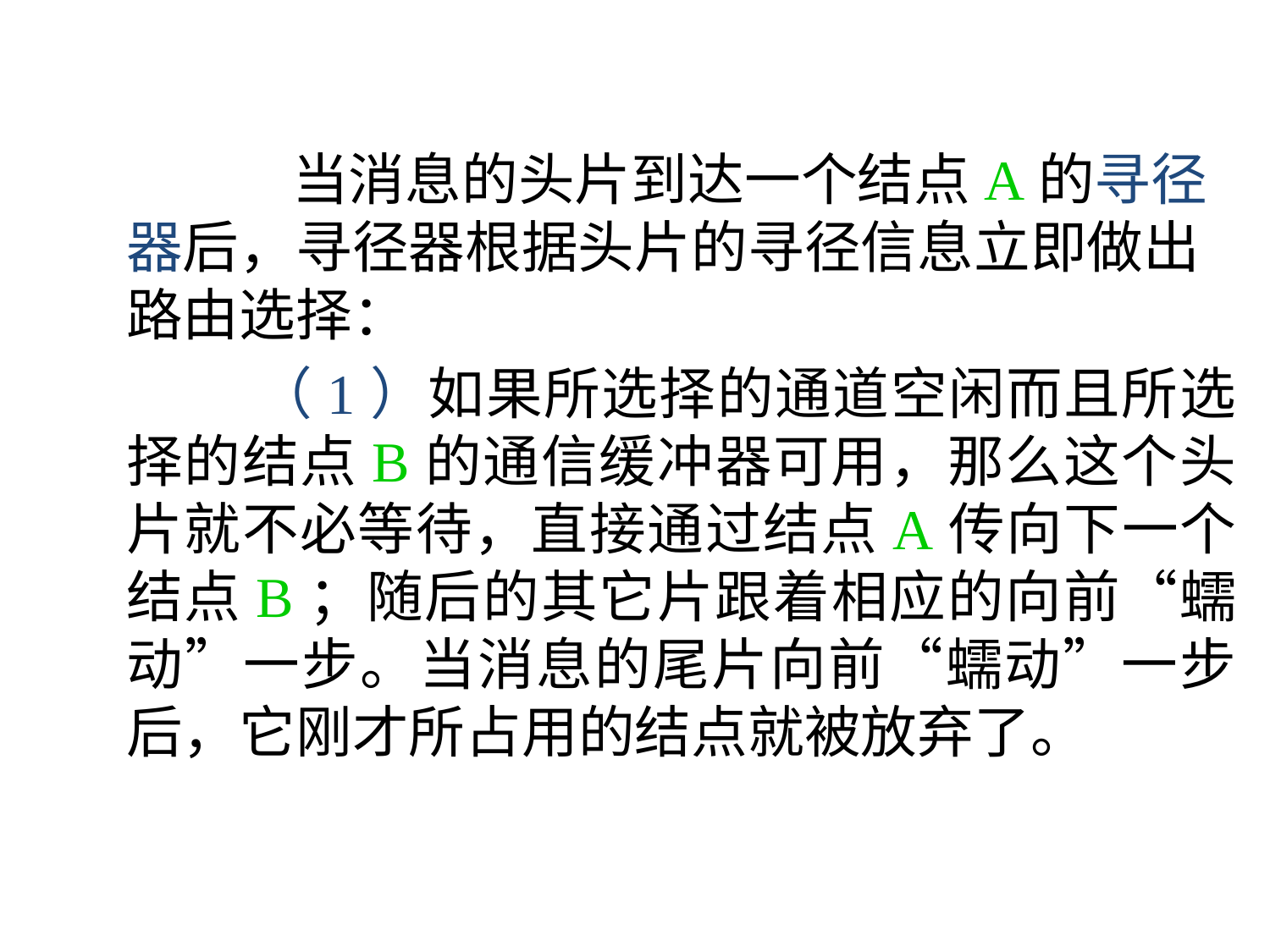

当消息的头片到达一个结点A的寻径器后，寻径器根据头片的寻径信息立即做出路由选择：
		（1）如果所选择的通道空闲而且所选择的结点B的通信缓冲器可用，那么这个头片就不必等待，直接通过结点A传向下一个结点B；随后的其它片跟着相应的向前“蠕动”一步。当消息的尾片向前“蠕动”一步后，它刚才所占用的结点就被放弃了。